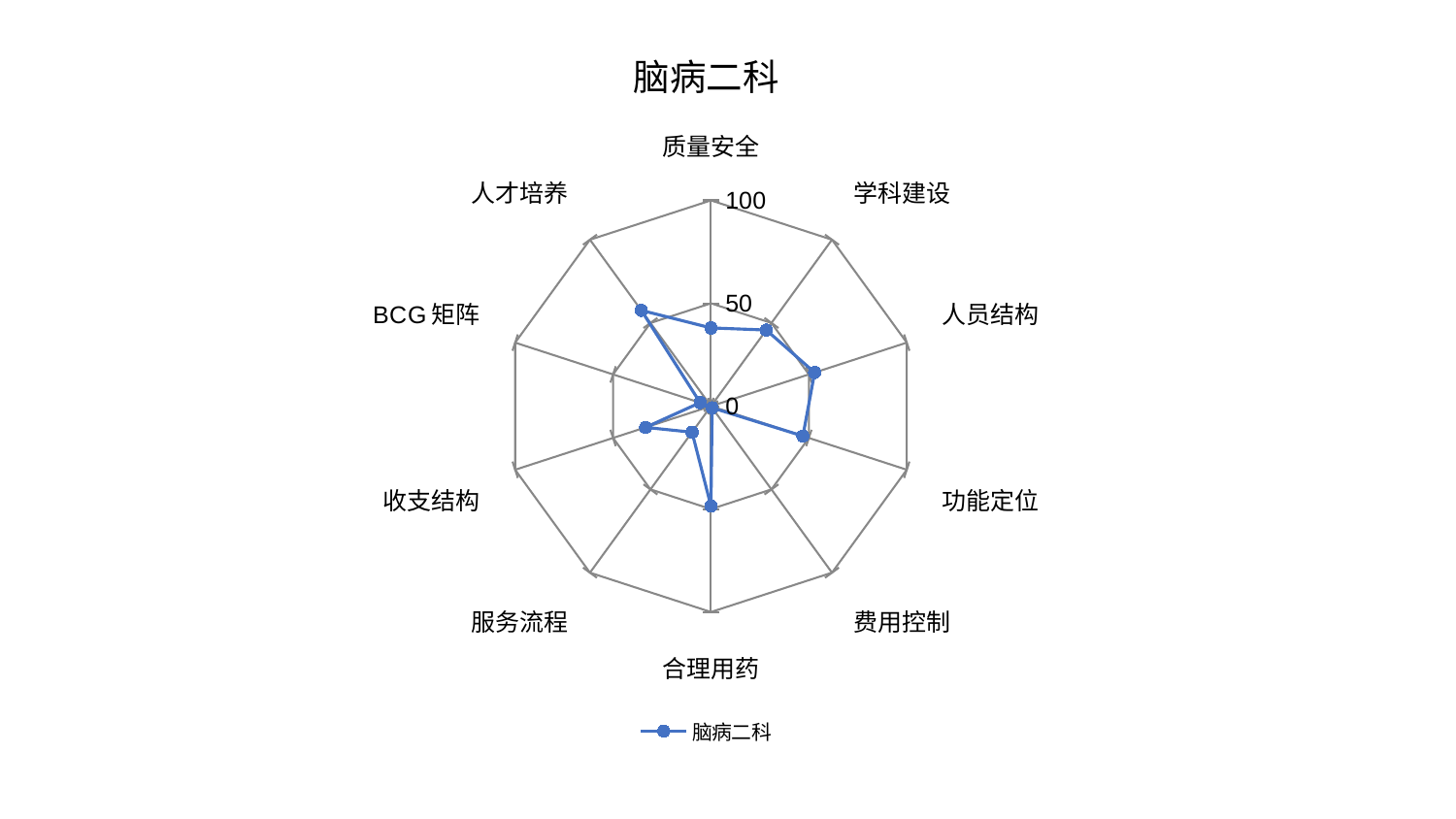

### Chart: 脑病二科

| Category | 脑病二科 |
|---|---|
| 质量安全 | 38.03230267444876 |
| 学科建设 | 45.73503216359643 |
| 人员结构 | 52.94576876941562 |
| 功能定位 | 46.95717839696528 |
| 费用控制 | 0.9892574218986661 |
| 合理用药 | 48.52463703741722 |
| 服务流程 | 15.642874504948274 |
| 收支结构 | 33.40095423594964 |
| BCG矩阵 | 5.549396045412503 |
| 人才培养 | 57.559078006997076 |
139